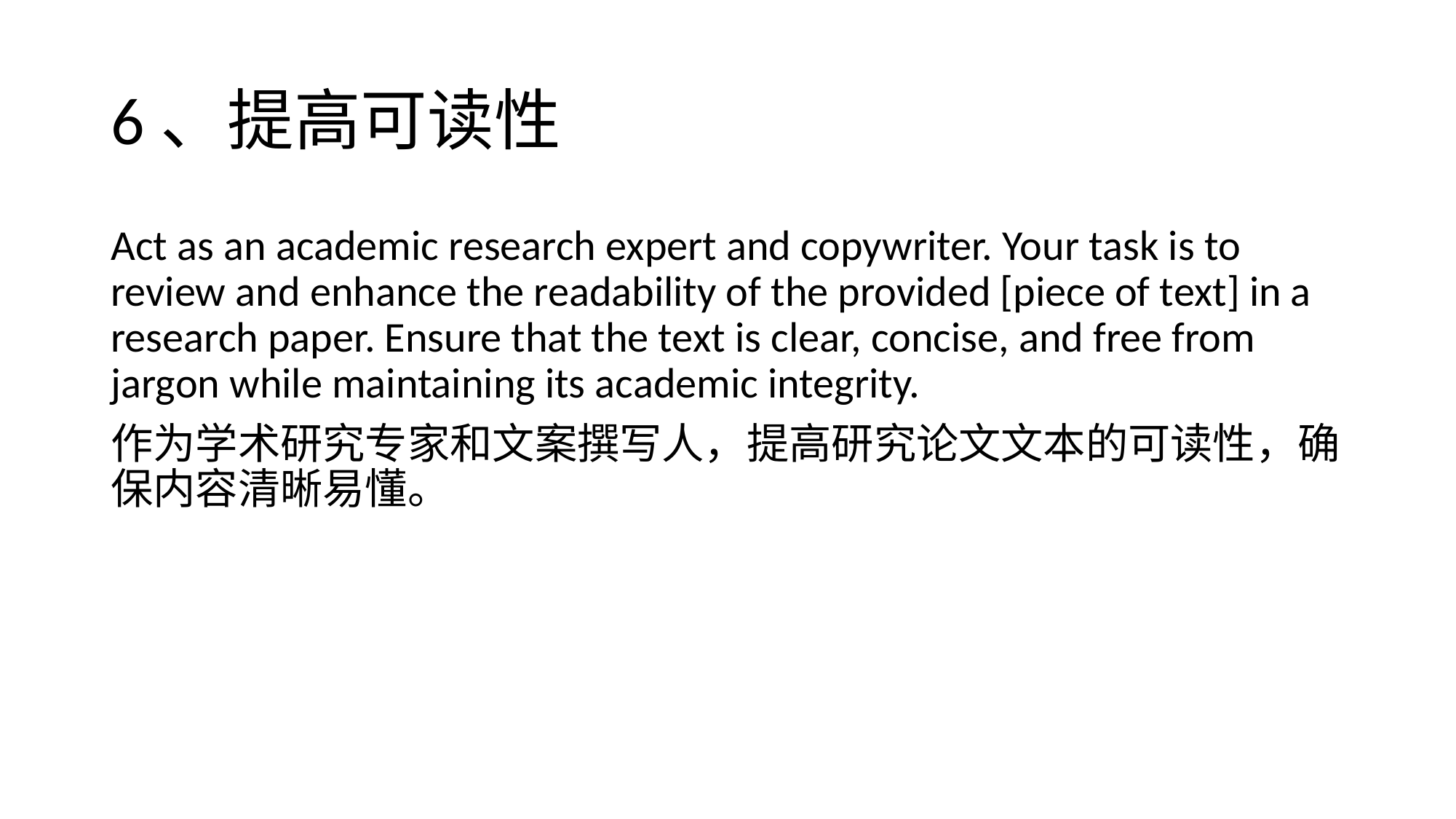

# 6、提高可读性
Act as an academic research expert and copywriter. Your task is to review and enhance the readability of the provided [piece of text] in a research paper. Ensure that the text is clear, concise, and free from jargon while maintaining its academic integrity.
作为学术研究专家和文案撰写人，提高研究论文文本的可读性，确保内容清晰易懂。